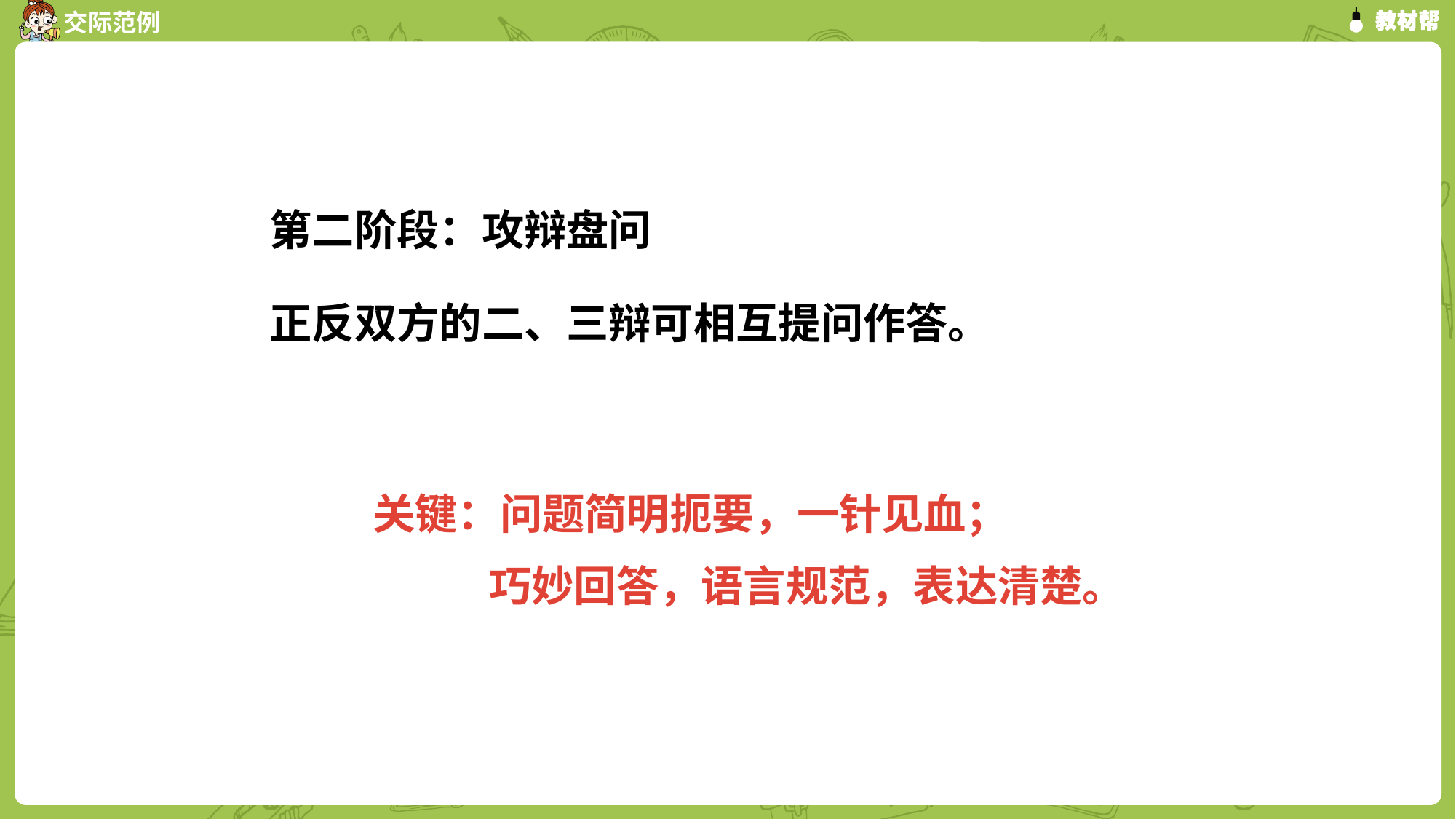

第二阶段：攻辩盘问
正反双方的二、三辩可相互提问作答。
关键：问题简明扼要，一针见血；
           巧妙回答，语言规范，表达清楚。